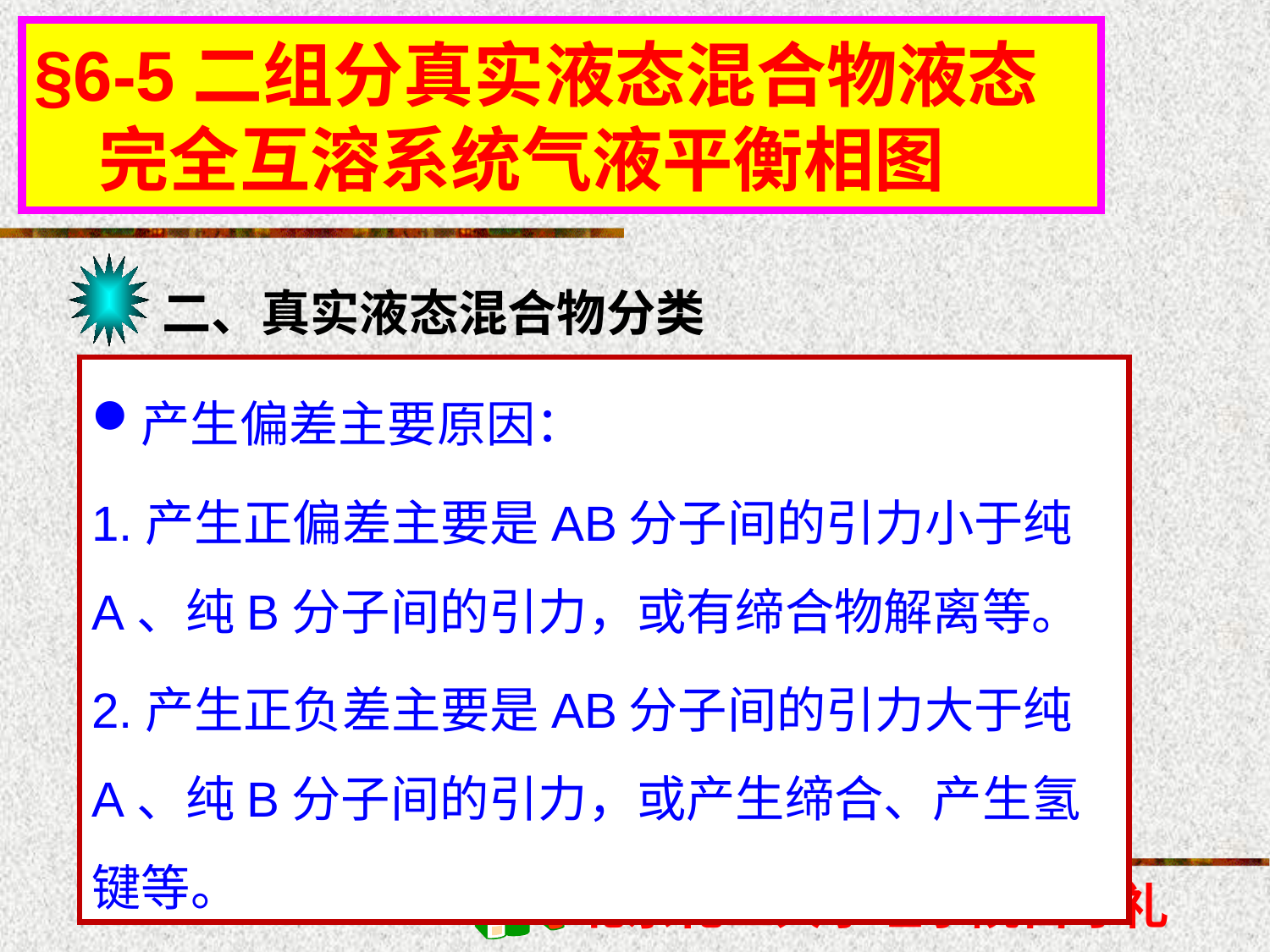

§6-5二组分真实液态混合物液态
    完全互溶系统气液平衡相图
二、真实液态混合物分类

产生偏差主要原因：
1.产生正偏差主要是AB分子间的引力小于纯A、纯B分子间的引力，或有缔合物解离等。
2.产生正负差主要是AB分子间的引力大于纯A、纯B分子间的引力，或产生缔合、产生氢键等。